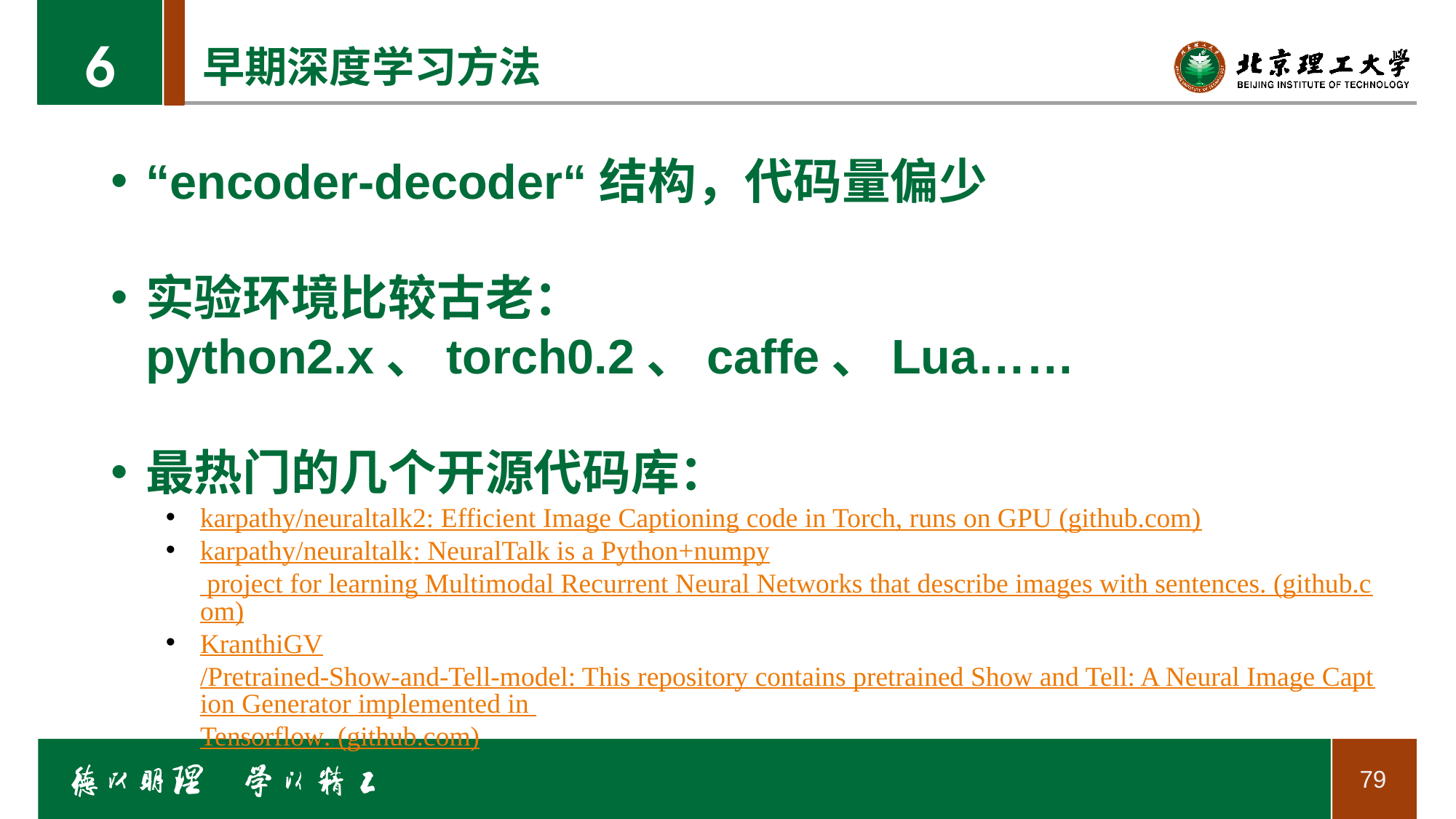

6
早期深度学习方法
“encoder-decoder“结构，代码量偏少

实验环境比较古老：python2.x、torch0.2、caffe、Lua……

最热门的几个开源代码库：
karpathy/neuraltalk2: Efficient Image Captioning code in Torch, runs on GPU (github.com)
karpathy/neuraltalk: NeuralTalk is a Python+numpy project for learning Multimodal Recurrent Neural Networks that describe images with sentences. (github.com)
KranthiGV/Pretrained-Show-and-Tell-model: This repository contains pretrained Show and Tell: A Neural Image Caption Generator implemented in Tensorflow. (github.com)

79